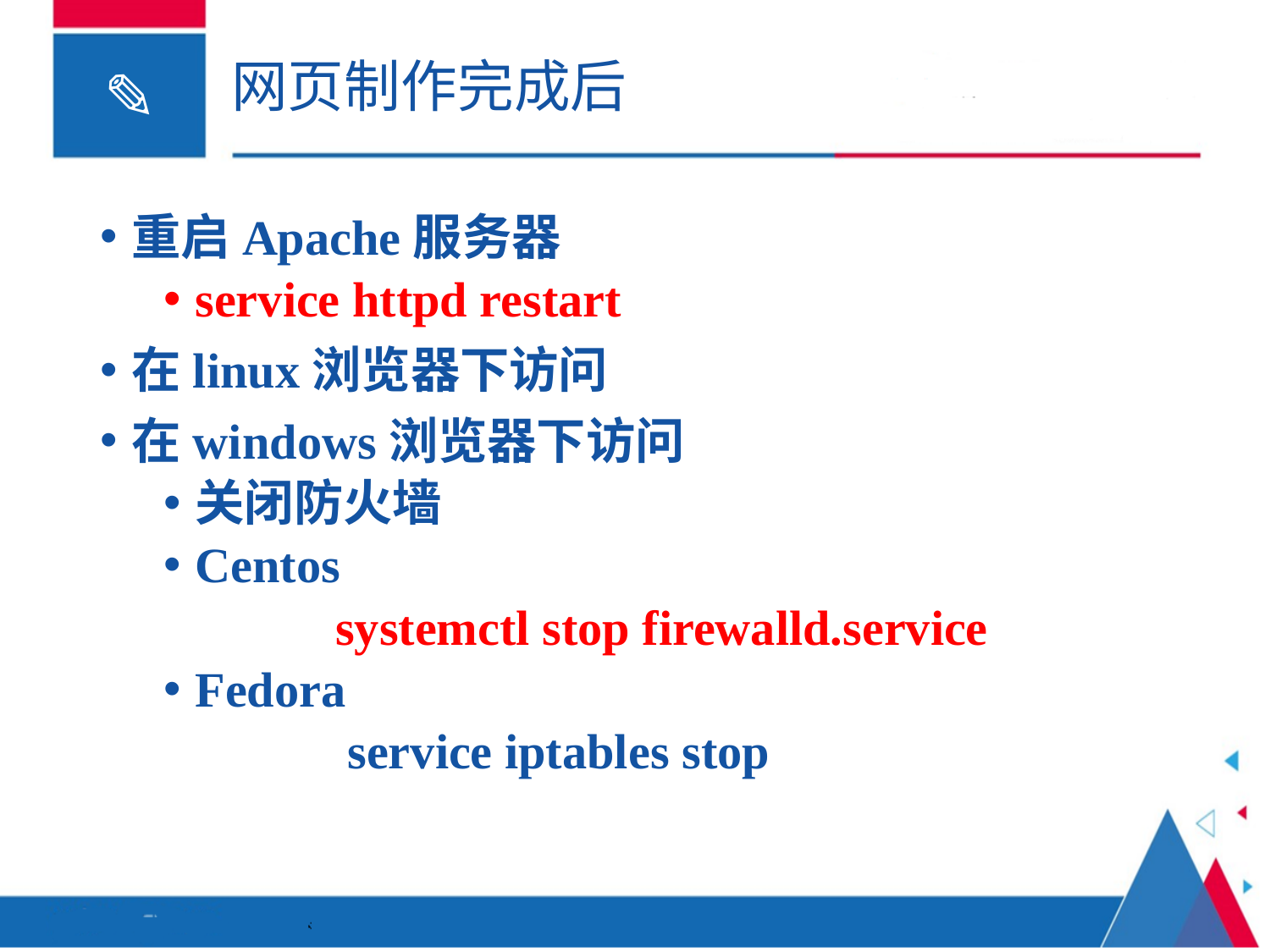

# 网页制作完成后
重启Apache服务器
service httpd restart
在linux浏览器下访问
在windows浏览器下访问
关闭防火墙
Centos
              systemctl stop firewalld.service
Fedora
               service iptables stop